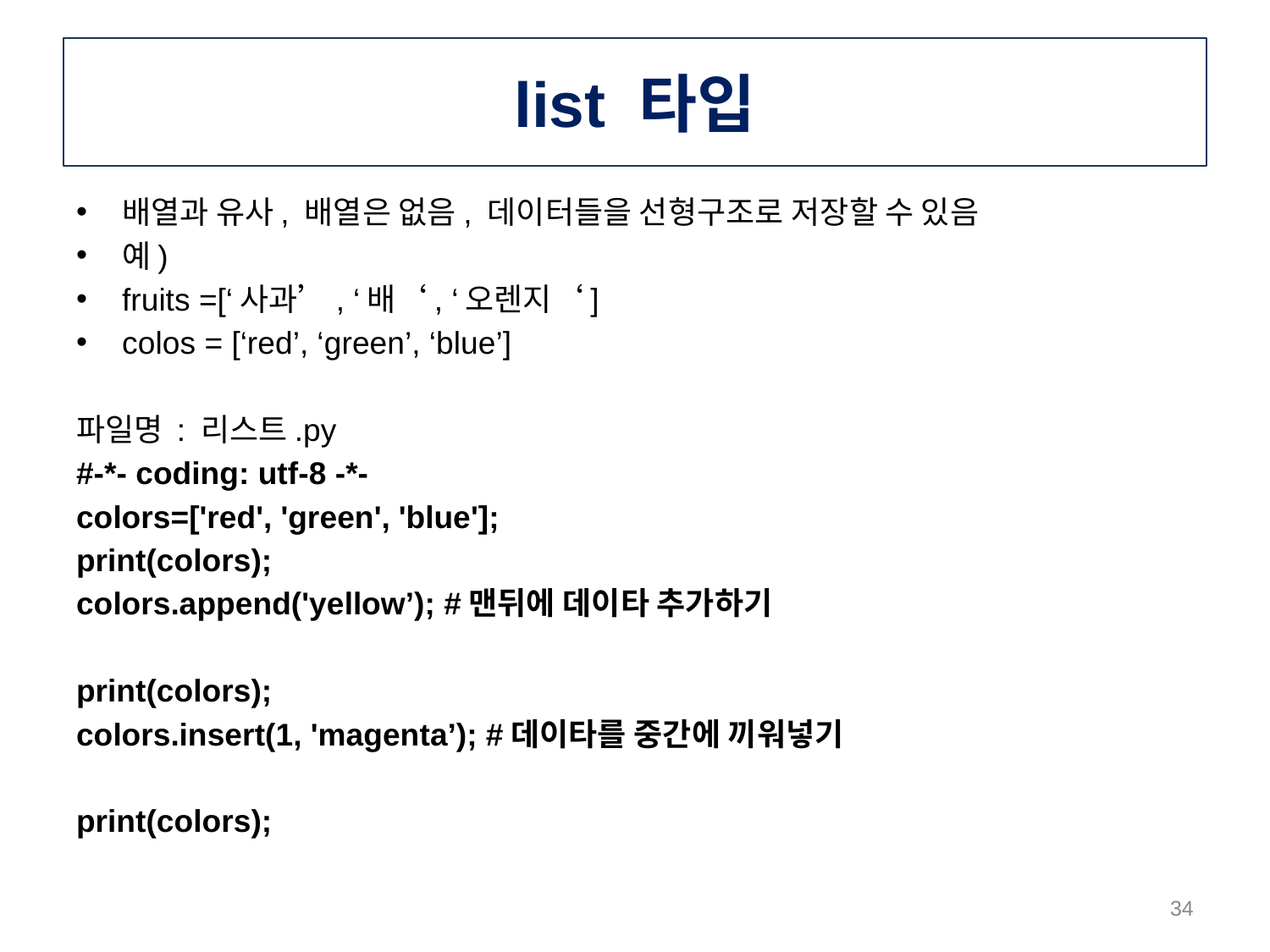

# list 타입
배열과 유사, 배열은 없음, 데이터들을 선형구조로 저장할 수 있음
예)
fruits =[‘사과’, ‘배‘, ‘오렌지‘]
colos = [‘red’, ‘green’, ‘blue’]

파일명 : 리스트.py
#-*- coding: utf-8 -*-
colors=['red', 'green', 'blue'];
print(colors);
colors.append('yellow’); #맨뒤에 데이타 추가하기

print(colors);
colors.insert(1, 'magenta’); #데이타를 중간에 끼워넣기

print(colors);

34